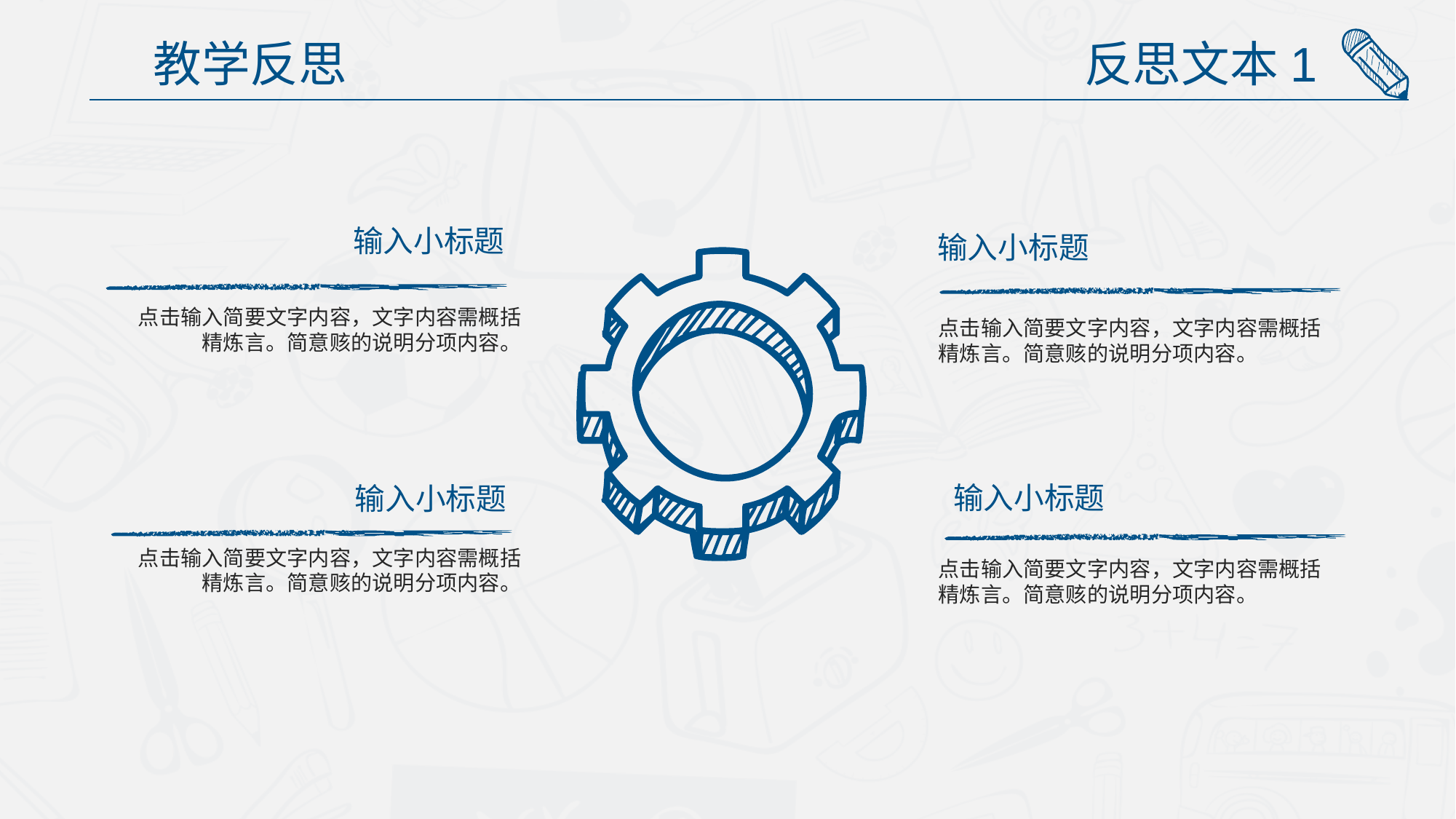

反思文本1
教学反思
输入小标题
输入小标题

点击输入简要文字内容，文字内容需概括精炼言。简意赅的说明分项内容。
点击输入简要文字内容，文字内容需概括精炼言。简意赅的说明分项内容。
输入小标题
输入小标题

点击输入简要文字内容，文字内容需概括精炼言。简意赅的说明分项内容。
点击输入简要文字内容，文字内容需概括精炼言。简意赅的说明分项内容。